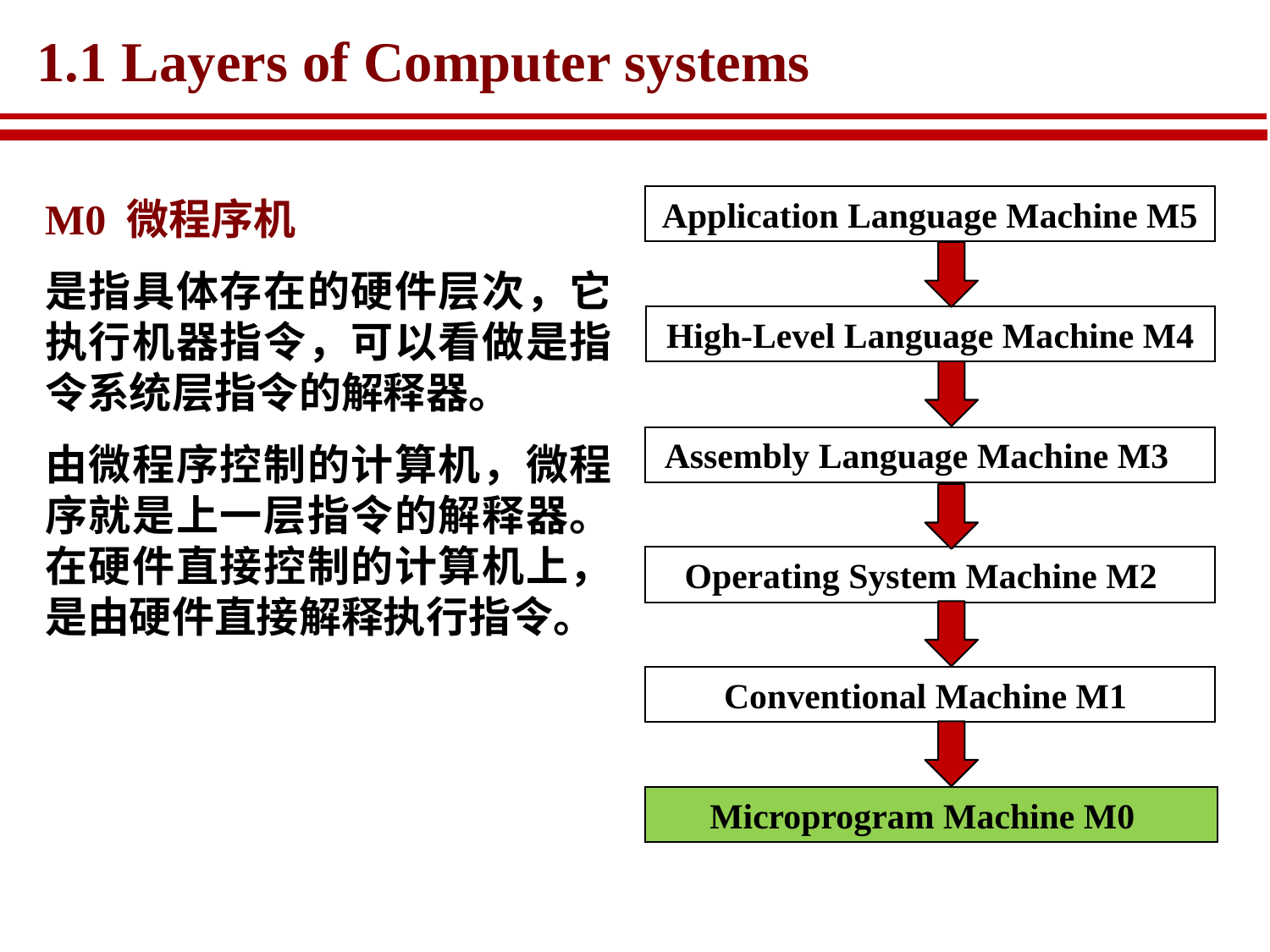

# 1.1 Layers of Computer systems
M0 微程序机
是指具体存在的硬件层次，它执行机器指令，可以看做是指令系统层指令的解释器。
由微程序控制的计算机，微程序就是上一层指令的解释器。在硬件直接控制的计算机上，是由硬件直接解释执行指令。
Application Language Machine M5

High-Level Language Machine M4

Assembly Language Machine M3

Operating System Machine M2

Conventional Machine M1

Microprogram Machine M0